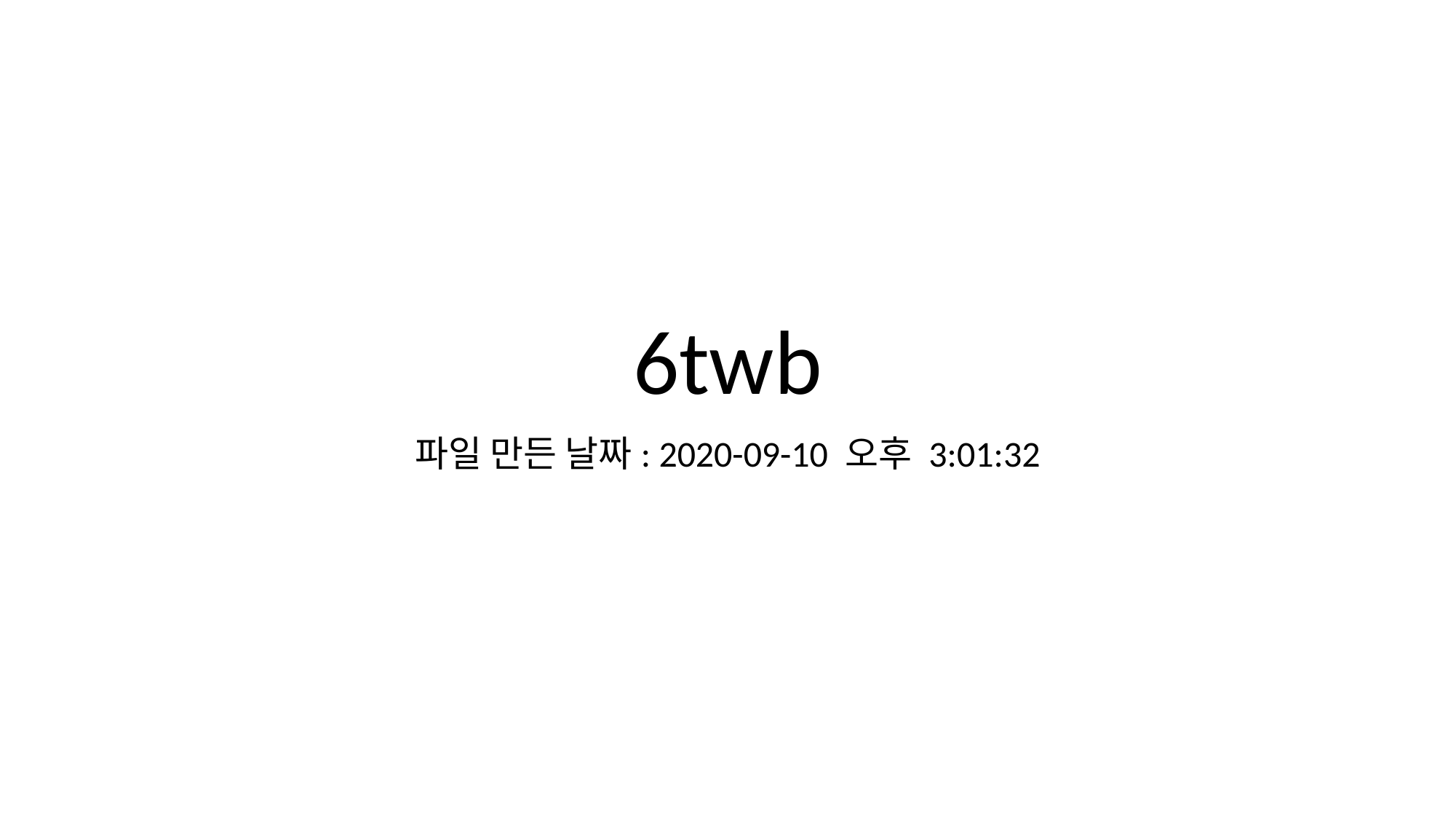

# 6twb
파일 만든 날짜: 2020-09-10 오후 3:01:32